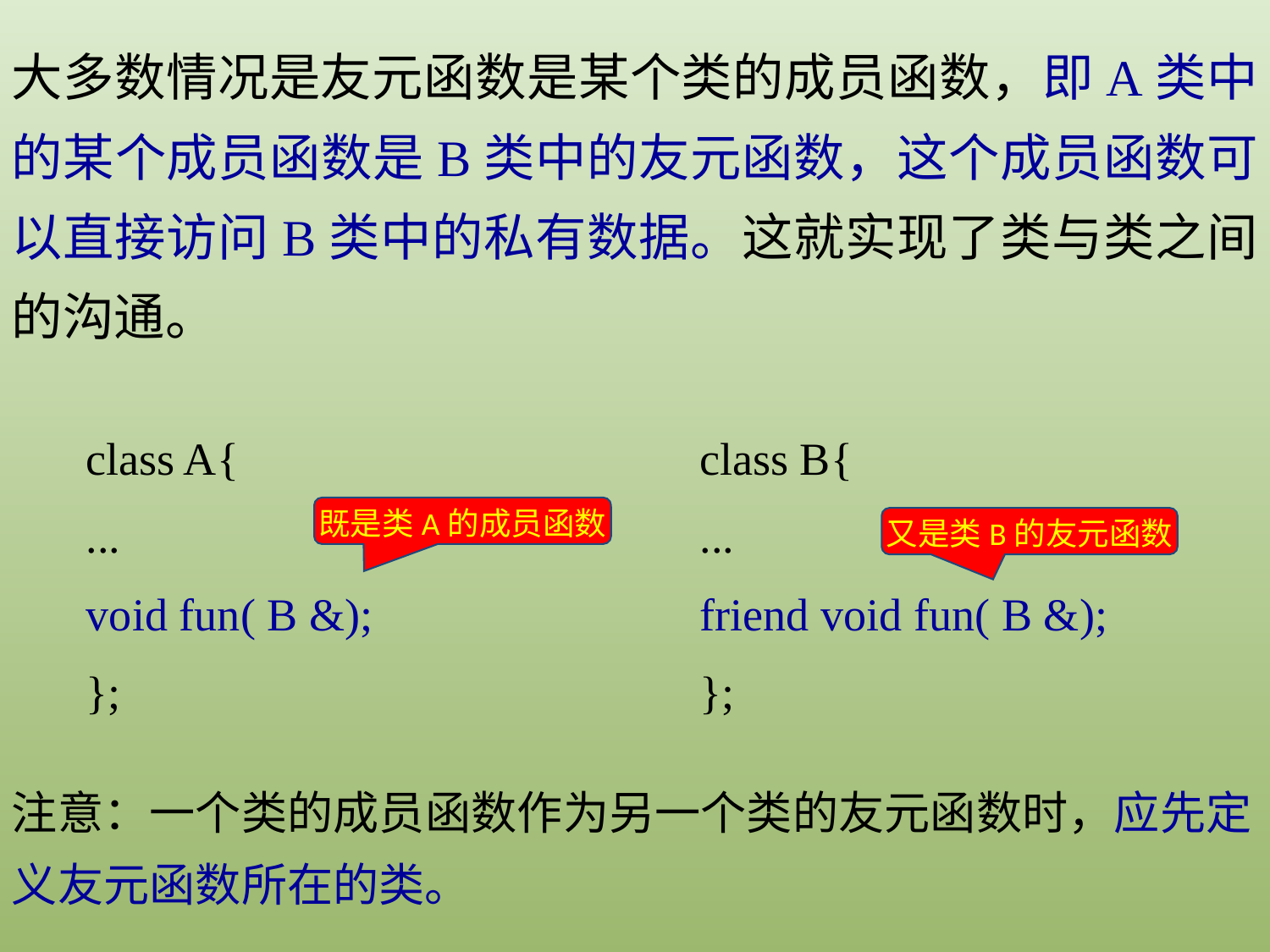

大多数情况是友元函数是某个类的成员函数，即A类中的某个成员函数是B类中的友元函数，这个成员函数可以直接访问B类中的私有数据。这就实现了类与类之间的沟通。
class A{
...
void fun( B &);
};
class B{
...
friend void fun( B &);
};
既是类A的成员函数
又是类B的友元函数
注意：一个类的成员函数作为另一个类的友元函数时，应先定义友元函数所在的类。
772